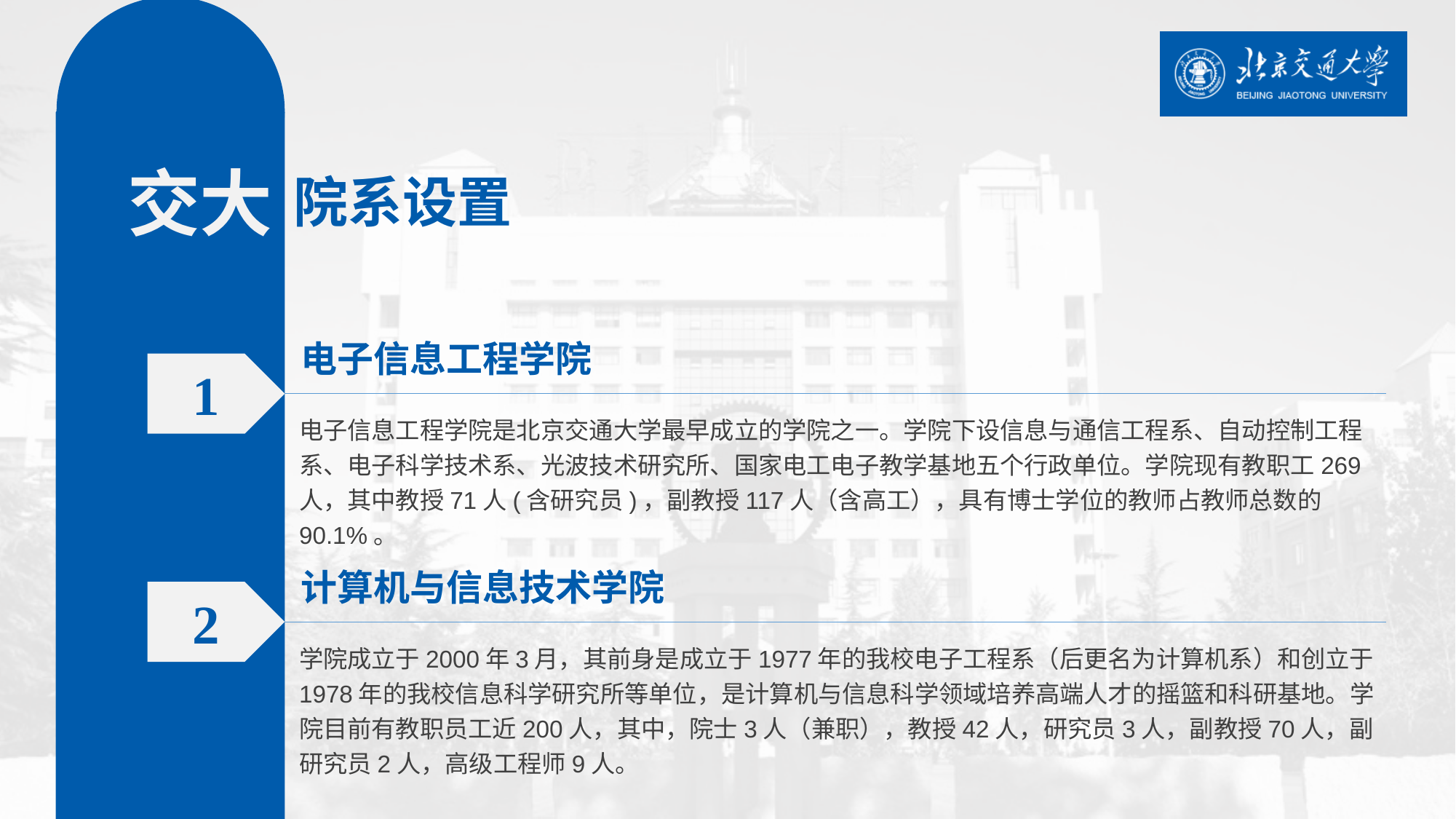

交大
院系设置

电子信息工程学院
1
电子信息工程学院是北京交通大学最早成立的学院之一。学院下设信息与通信工程系、自动控制工程系、电子科学技术系、光波技术研究所、国家电工电子教学基地五个行政单位。学院现有教职工269人，其中教授71人(含研究员)，副教授117人（含高工），具有博士学位的教师占教师总数的90.1%。
计算机与信息技术学院
2
学院成立于2000年3月，其前身是成立于1977年的我校电子工程系（后更名为计算机系）和创立于1978年的我校信息科学研究所等单位，是计算机与信息科学领域培养高端人才的摇篮和科研基地。学院目前有教职员工近200人，其中，院士3人（兼职），教授42人，研究员3人，副教授70人，副研究员2人，高级工程师9人。